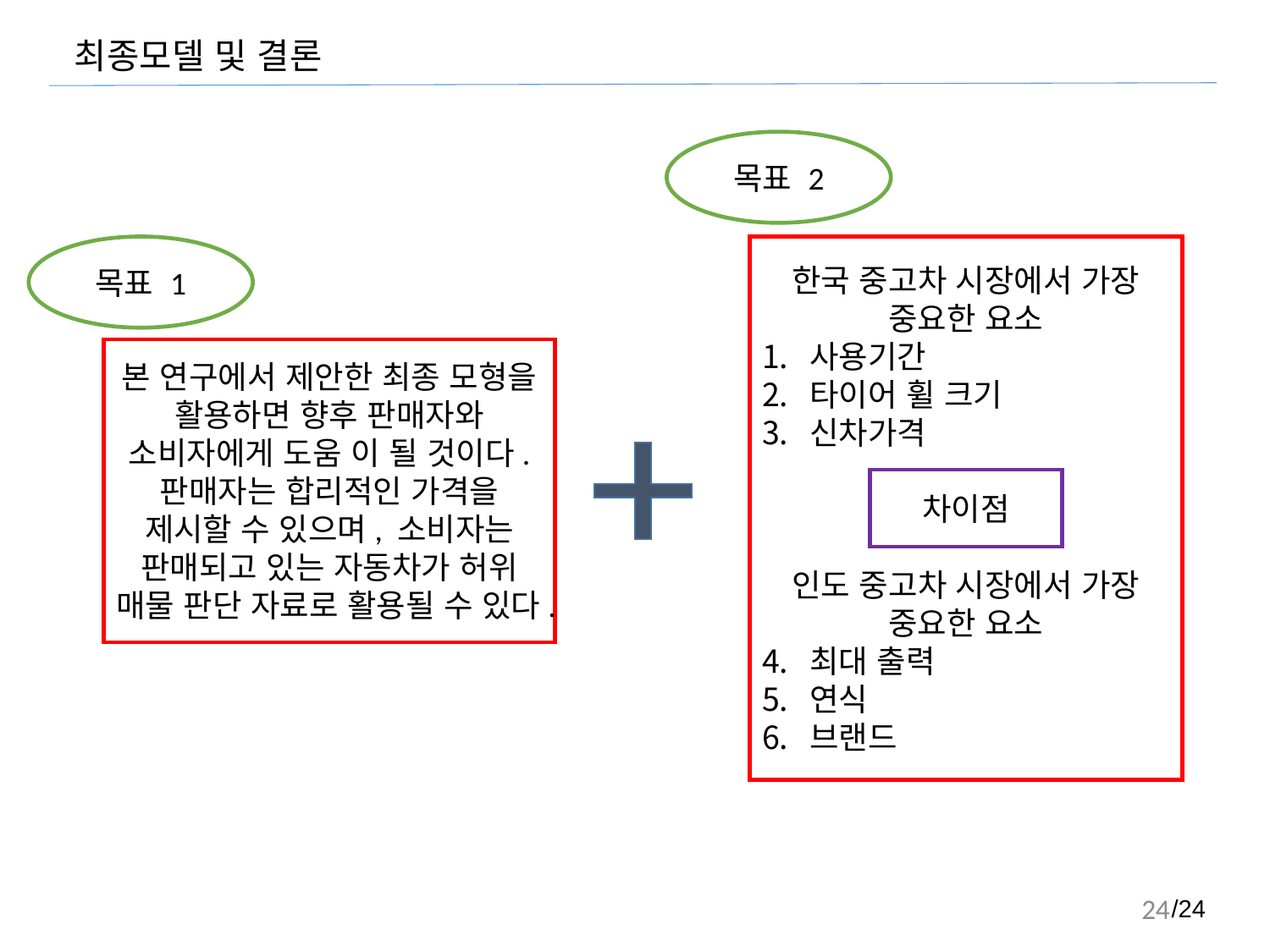

최종모델 및 결론
목표 2
목표 1
한국 중고차 시장에서 가장 중요한 요소
사용기간
타이어 휠 크기
신차가격

인도 중고차 시장에서 가장 중요한 요소
최대 출력
연식
브랜드
본 연구에서 제안한 최종 모형을 활용하면 향후 판매자와 소비자에게 도움 이 될 것이다. 판매자는 합리적인 가격을 제시할 수 있으며, 소비자는 판매되고 있는 자동차가 허위 매물 판단 자료로 활용될 수 있다.

차이점
24